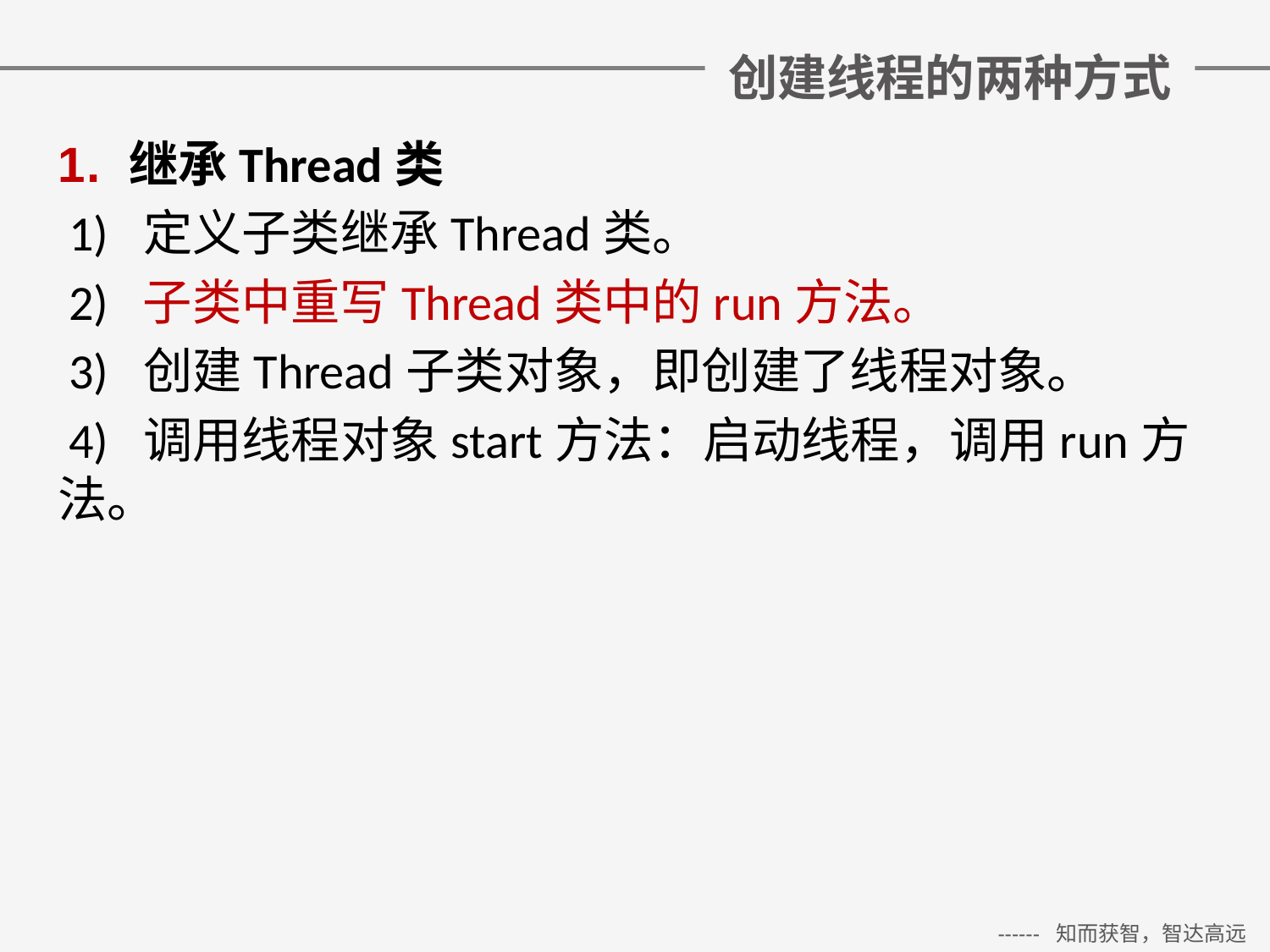

# 创建线程的两种方式
继承Thread类
 1)  定义子类继承Thread类。
 2)  子类中重写Thread类中的run方法。
 3)  创建Thread子类对象，即创建了线程对象。
 4)  调用线程对象start方法：启动线程，调用run方法。